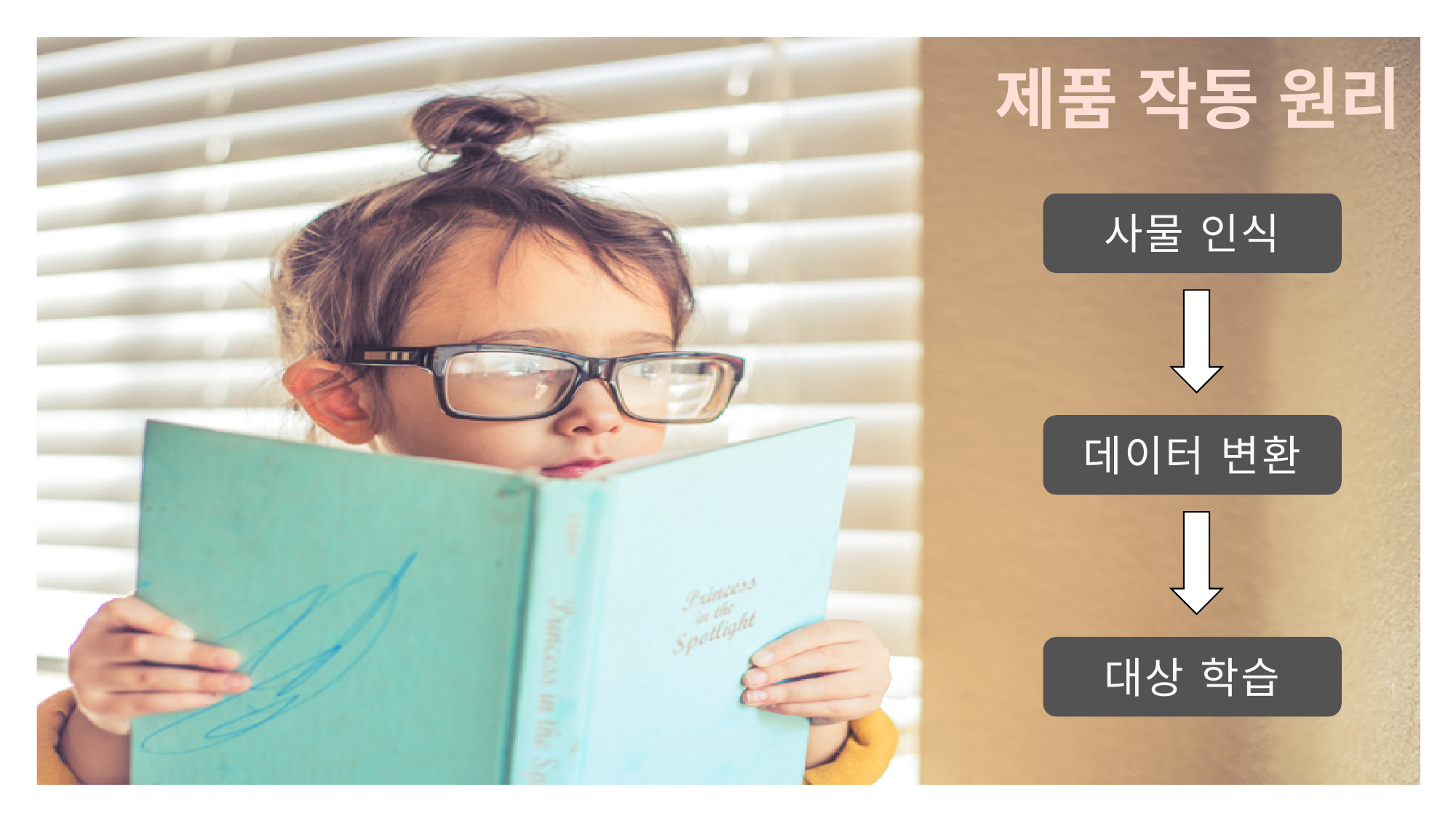

제품 작동 원리

사물 인식

데이터 변환

대상 학습